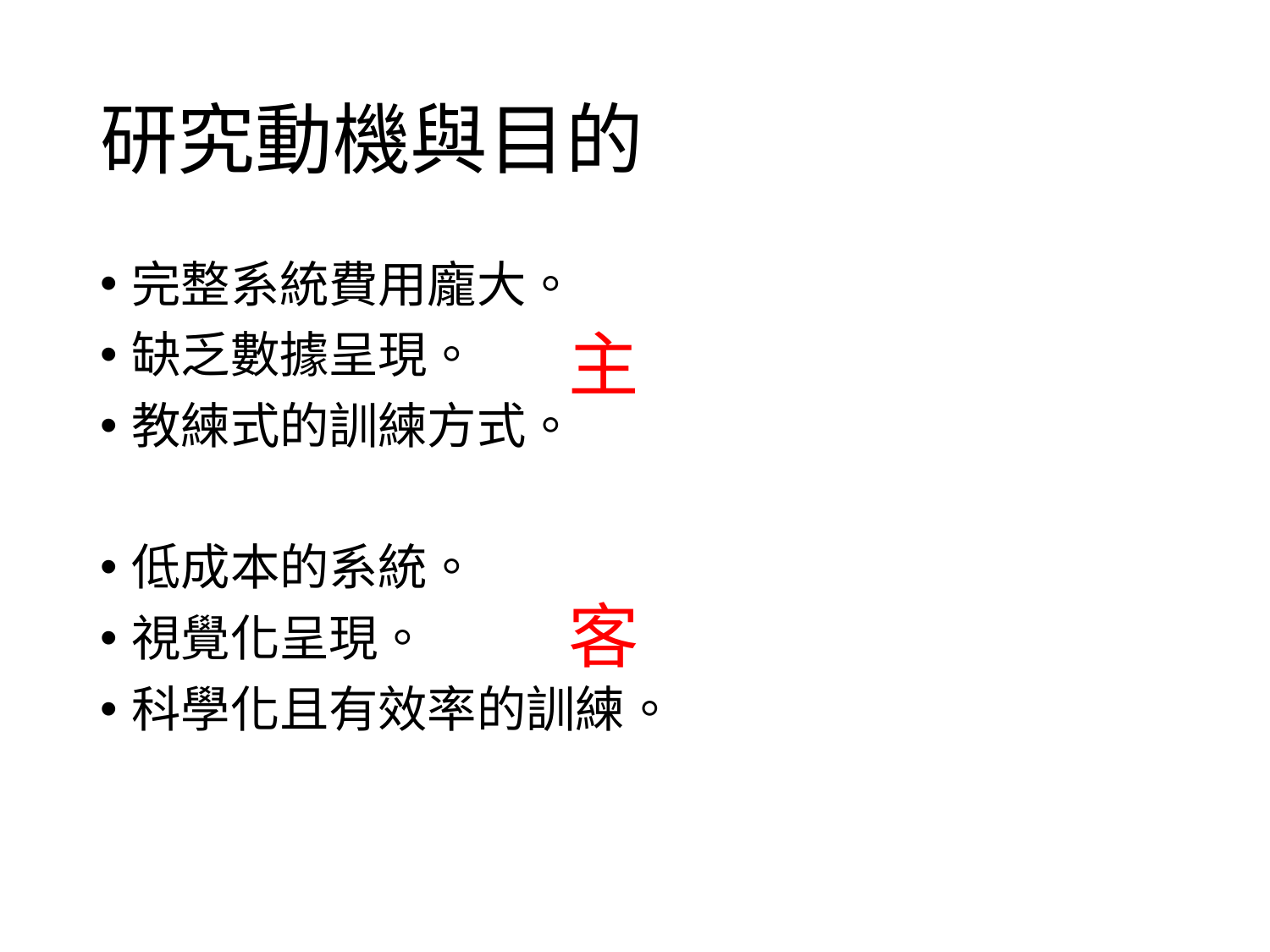

# 研究動機與目的
完整系統費用龐大。
缺乏數據呈現。
教練式的訓練方式。

低成本的系統。
視覺化呈現。
科學化且有效率的訓練。
主
客